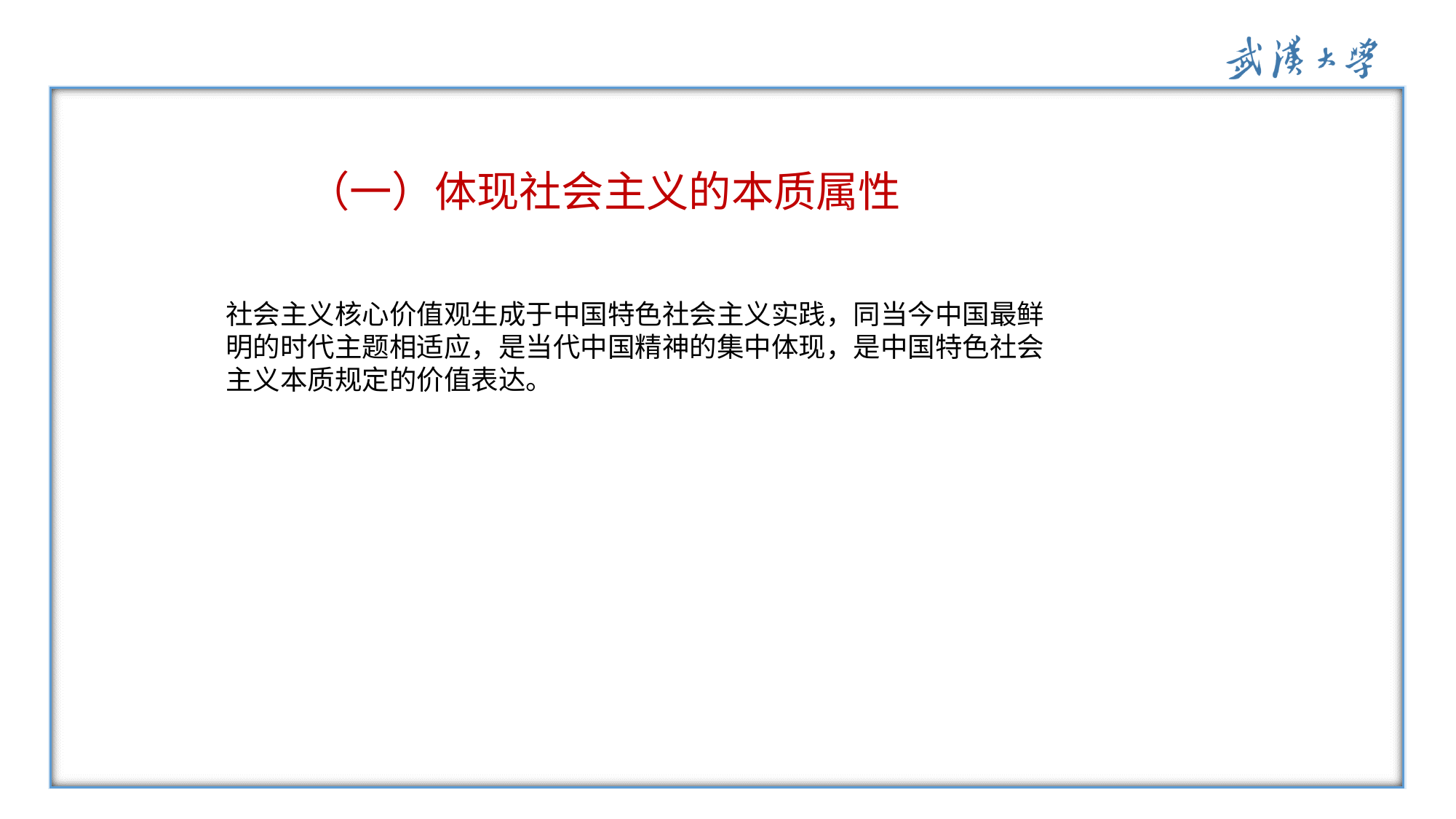

# （一）体现社会主义的本质属性
社会主义核心价值观生成于中国特色社会主义实践，同当今中国最鲜明的时代主题相适应，是当代中国精神的集中体现，是中国特色社会主义本质规定的价值表达。